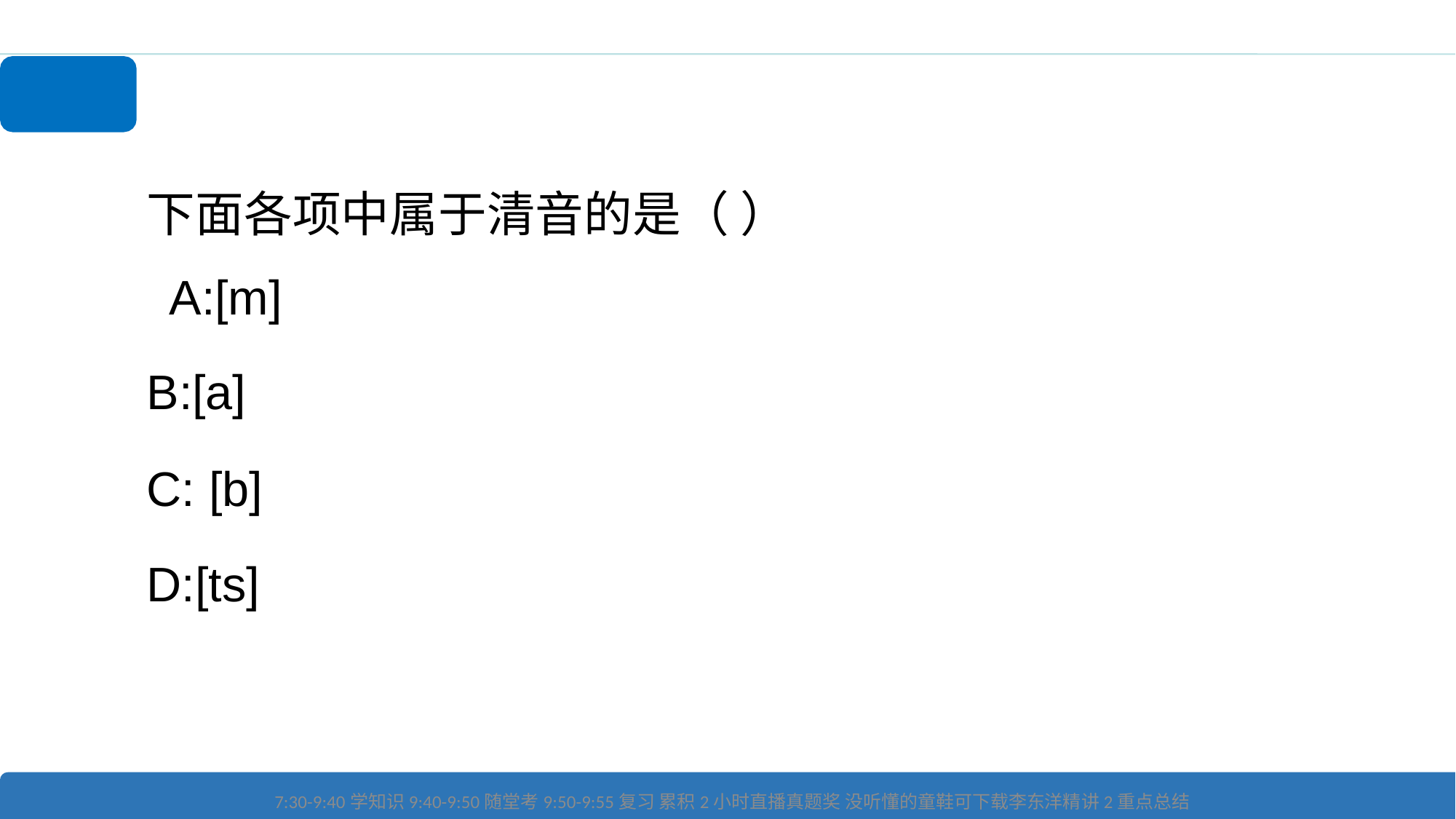

# 练习题
下面各项中属于清音的是（ ）  A:[m]
B:[a]
C: [b]
D:[ts]

7:30-9:40学知识9:40-9:50随堂考9:50-9:55复习 累积2小时直播真题奖 没听懂的童鞋可下载李东洋精讲2重点总结